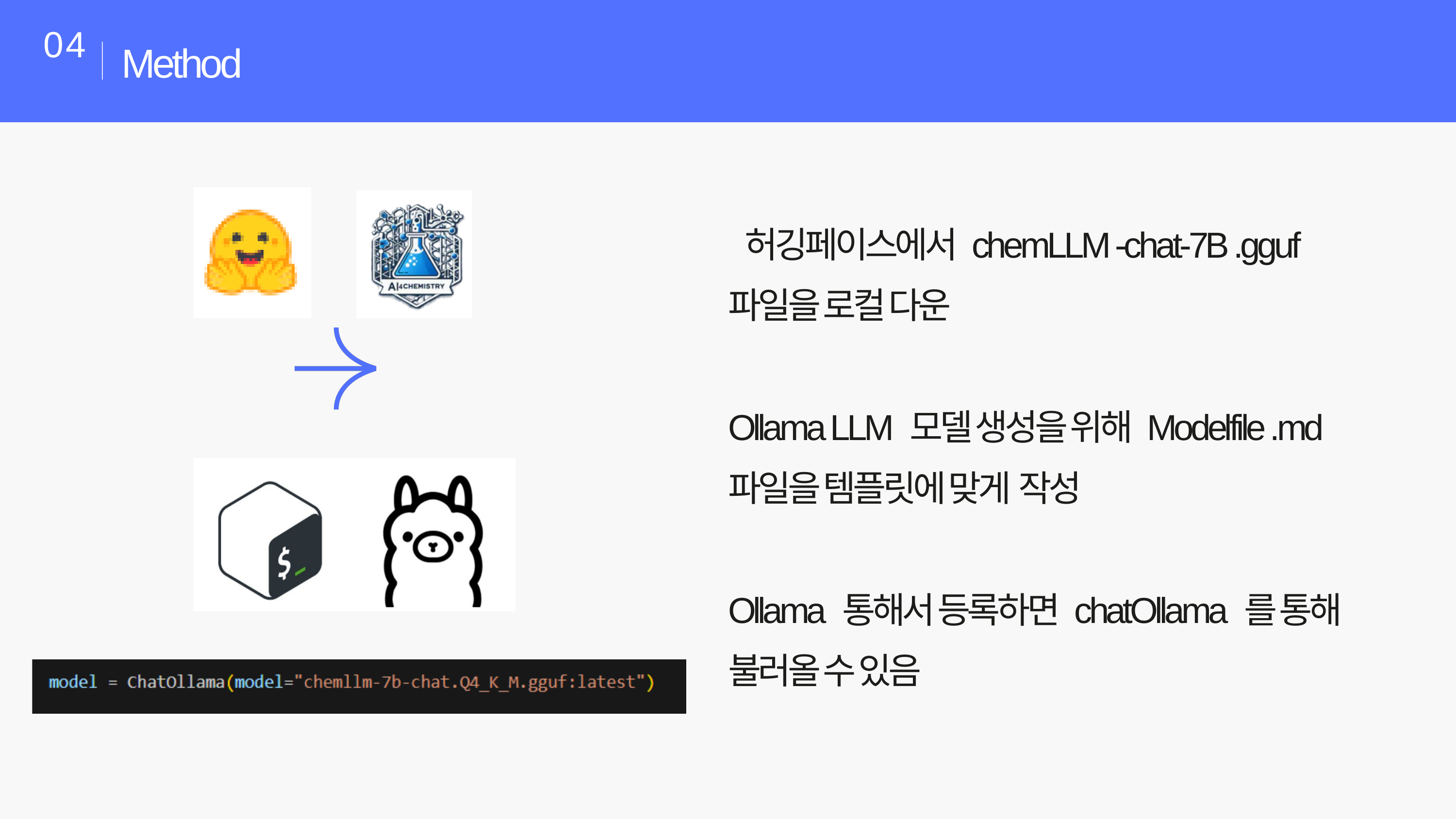

Method

04

 허깅페이스에서 chemLLM -chat-7B .gguf  파일을 로컬 다운

Ollama LLM 모델 생성을 위해 Modelfile .md 파일을 템플릿에 맞게  작성

Ollama 통해서 등록하면 chatOllama 를 통해 불러올 수 있음